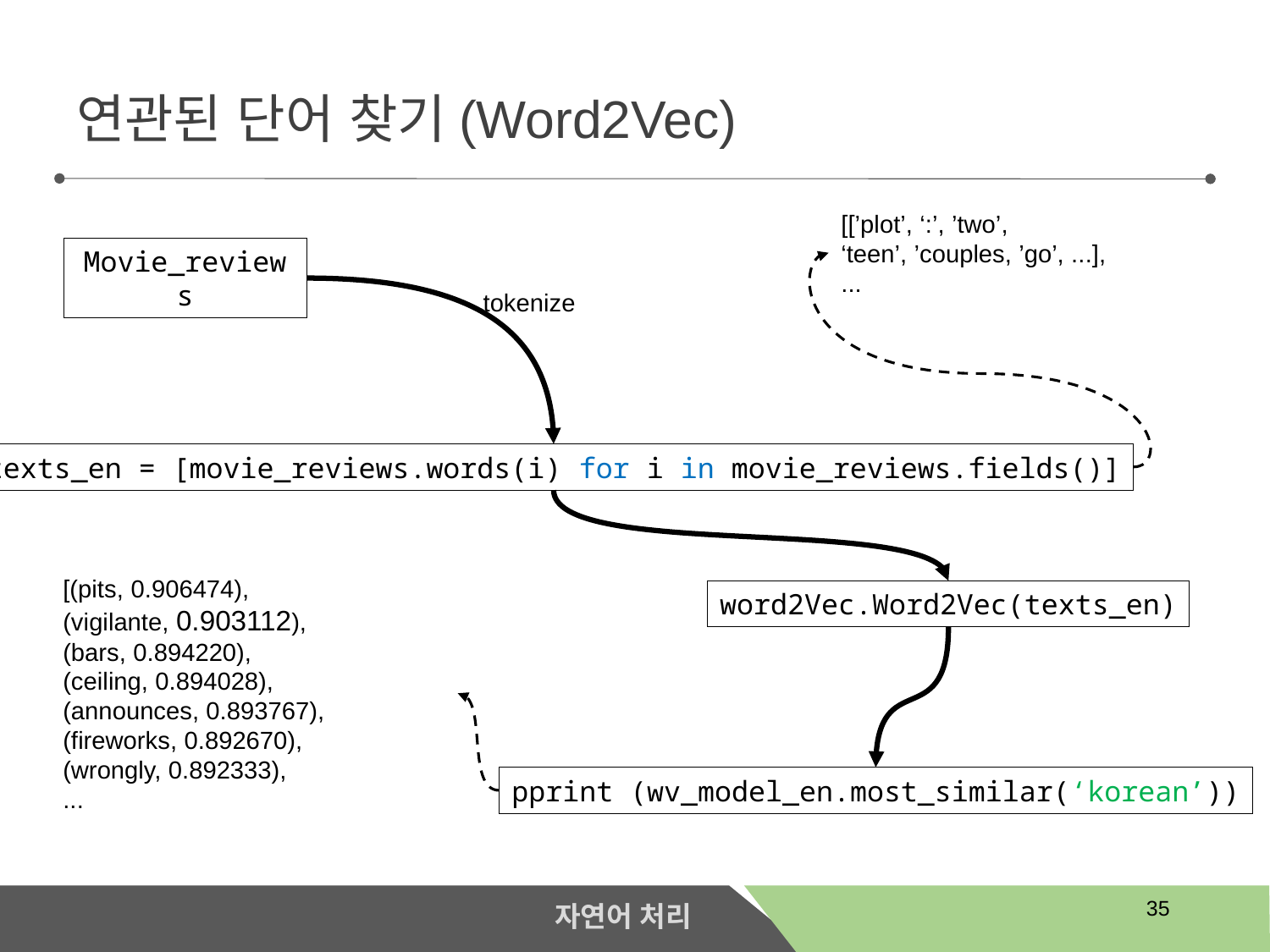

연관된 단어 찾기(Word2Vec)
[[’plot’, ‘:’, ’two’,
‘teen’, ’couples, ’go’, ...],
...
Movie_reviews
tokenize
texts_en = [movie_reviews.words(i) for i in movie_reviews.fields()]
[(pits, 0.906474),
(vigilante, 0.903112),
(bars, 0.894220),
(ceiling, 0.894028),
(announces, 0.893767),
(fireworks, 0.892670),
(wrongly, 0.892333),
...
word2Vec.Word2Vec(texts_en)
pprint (wv_model_en.most_similar(‘korean’))
35

자연어 처리